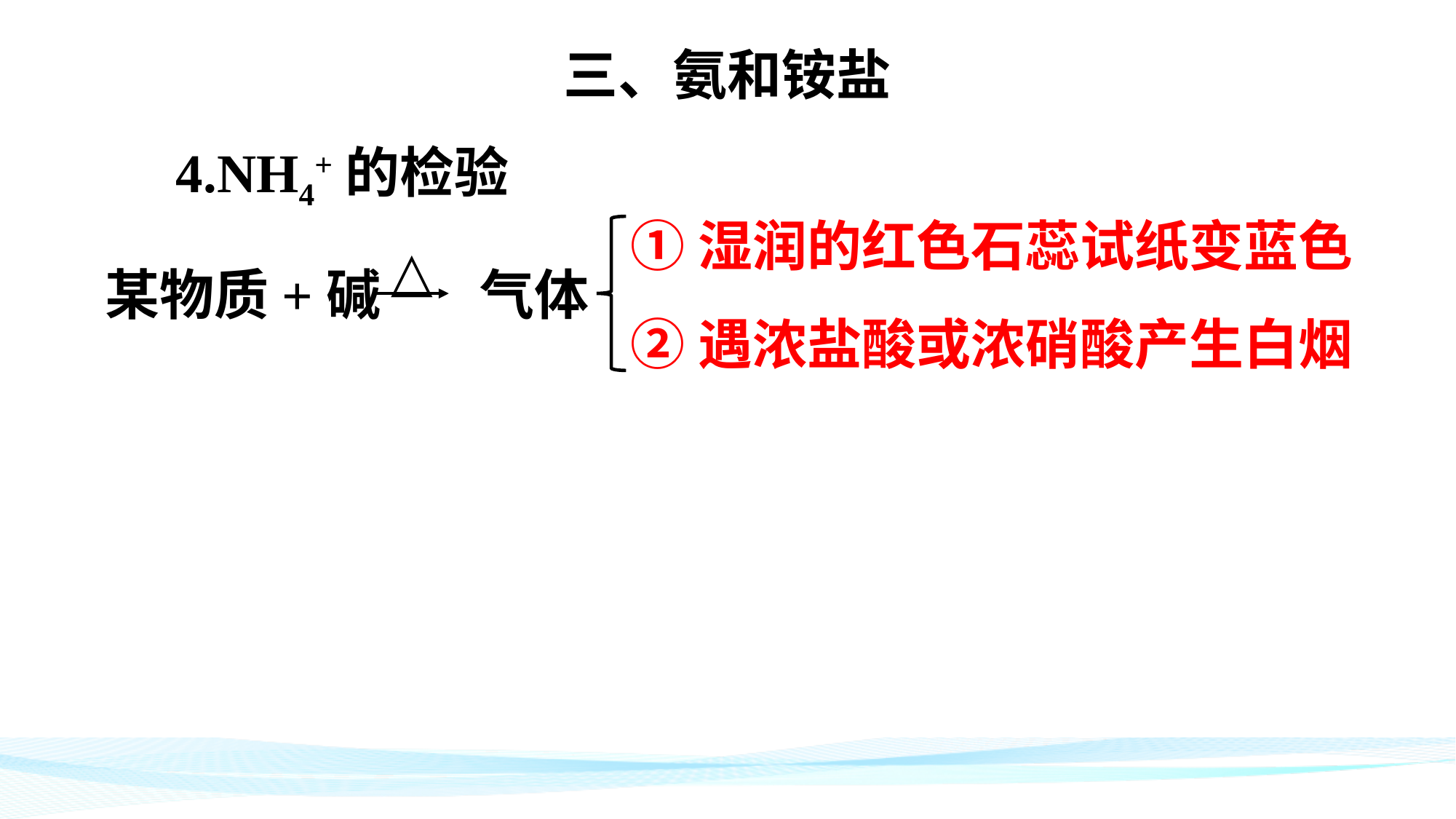

三、氨和铵盐
4.NH4+的检验
①湿润的红色石蕊试纸变蓝色
②遇浓盐酸或浓硝酸产生白烟

△
某物质+碱        气体